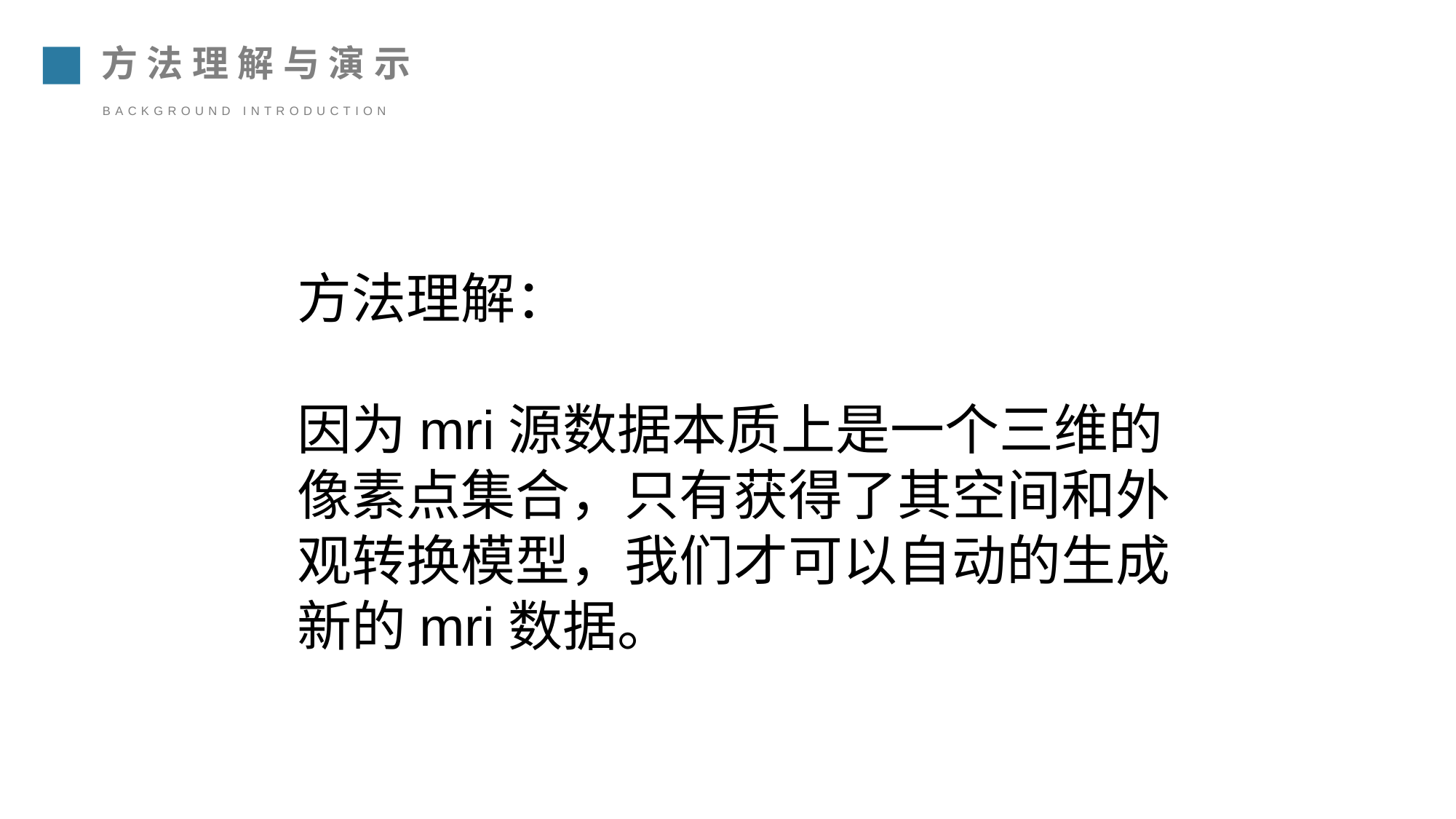

方法理解与演示
background introduction

方法理解：

因为mri源数据本质上是一个三维的像素点集合，只有获得了其空间和外观转换模型，我们才可以自动的生成新的mri数据。